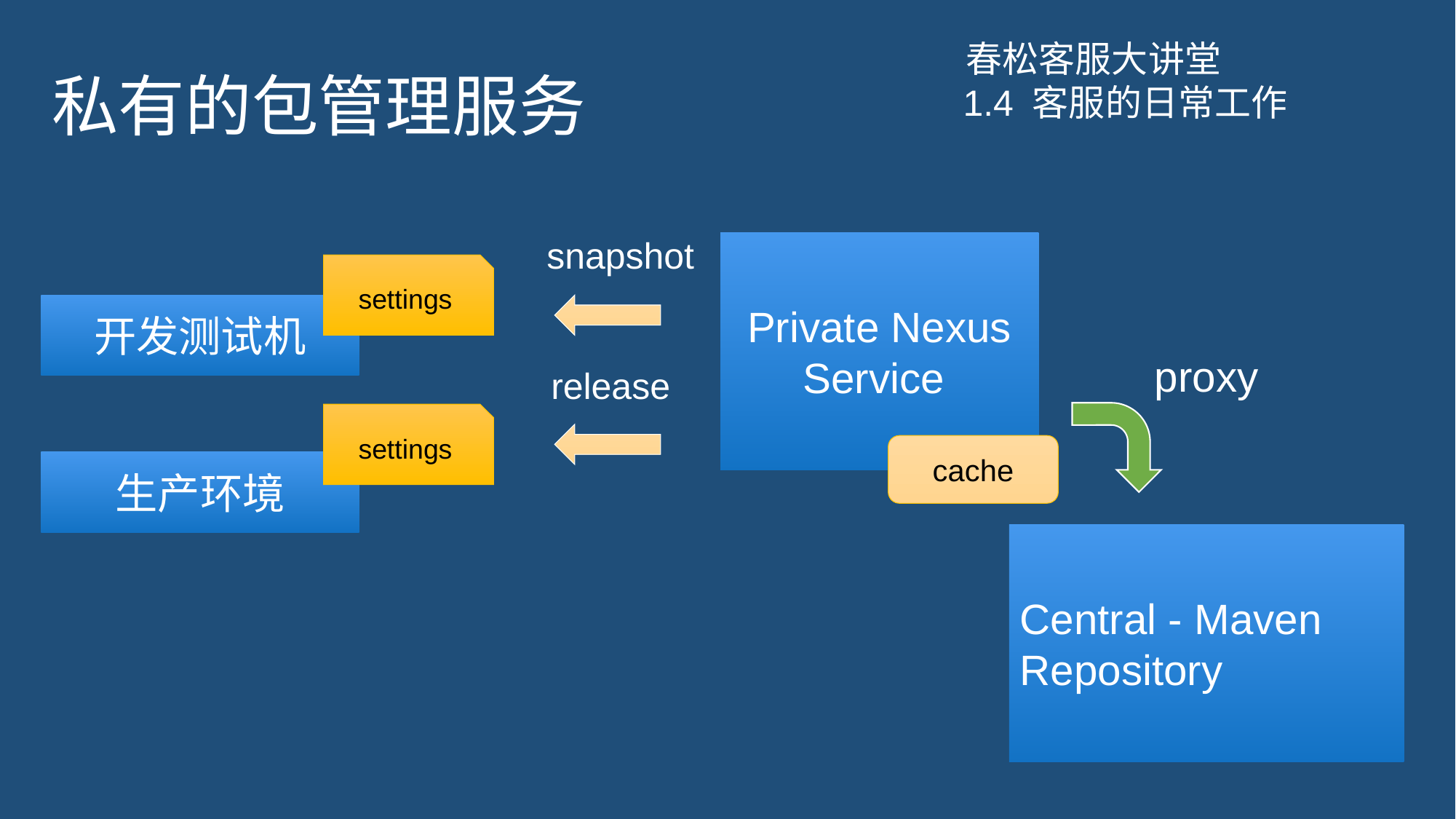

# 私有的包管理服务
春松客服大讲堂
1.4 客服的日常工作
snapshot
Private Nexus Service
settings
开发测试机

proxy
release

settings

cache
生产环境
Central - Maven Repository